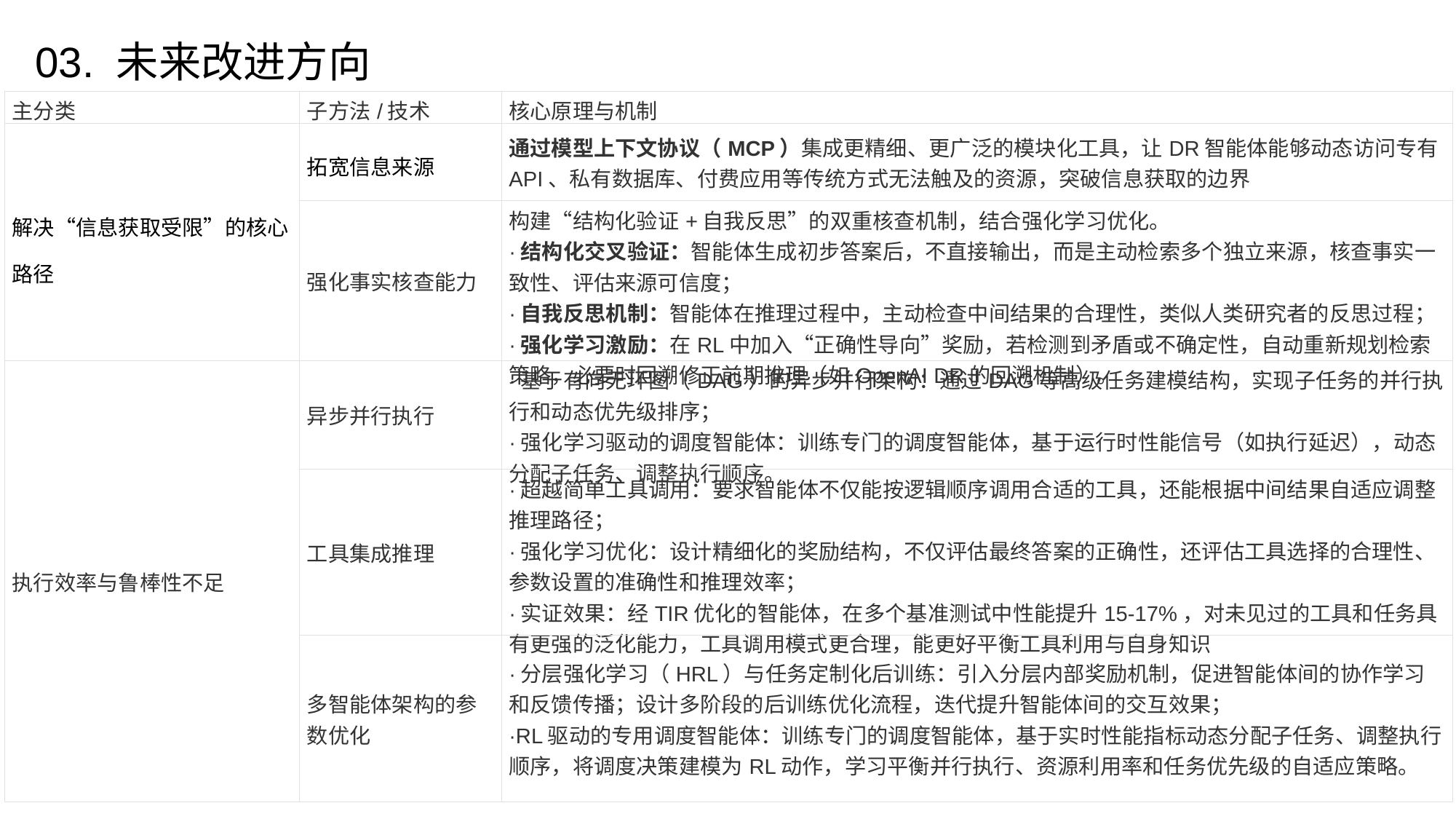

03. 未来改进方向
| 主分类 | 子方法/技术 | 核心原理与机制 |
| --- | --- | --- |
| 解决“信息获取受限”的核心路径 | 拓宽信息来源 | 通过模型上下文协议（MCP）集成更精细、更广泛的模块化工具，让DR智能体能够动态访问专有API、私有数据库、付费应用等传统方式无法触及的资源，突破信息获取的边界 |
|  | 强化事实核查能力 | 构建“结构化验证+自我反思”的双重核查机制，结合强化学习优化。 ·结构化交叉验证：智能体生成初步答案后，不直接输出，而是主动检索多个独立来源，核查事实一致性、评估来源可信度； ·自我反思机制：智能体在推理过程中，主动检查中间结果的合理性，类似人类研究者的反思过程； ·强化学习激励：在RL中加入“正确性导向”奖励，若检测到矛盾或不确定性，自动重新规划检索策略，必要时回溯修正前期推理（如OpenAI DR的回溯机制）。 |
| 执行效率与鲁棒性不足 | 异步并行执行 | ·基于有向无环图（DAG）的异步并行架构：通过DAG等高级任务建模结构，实现子任务的并行执行和动态优先级排序； ·强化学习驱动的调度智能体：训练专门的调度智能体，基于运行时性能信号（如执行延迟），动态分配子任务、调整执行顺序。 |
|  | 工具集成推理 | ·超越简单工具调用：要求智能体不仅能按逻辑顺序调用合适的工具，还能根据中间结果自适应调整推理路径； ·强化学习优化：设计精细化的奖励结构，不仅评估最终答案的正确性，还评估工具选择的合理性、参数设置的准确性和推理效率； ·实证效果：经TIR优化的智能体，在多个基准测试中性能提升15-17%，对未见过的工具和任务具有更强的泛化能力，工具调用模式更合理，能更好平衡工具利用与自身知识 |
|  | 多智能体架构的参数优化 | ·分层强化学习（HRL）与任务定制化后训练：引入分层内部奖励机制，促进智能体间的协作学习和反馈传播；设计多阶段的后训练优化流程，迭代提升智能体间的交互效果； ·RL驱动的专用调度智能体：训练专门的调度智能体，基于实时性能指标动态分配子任务、调整执行顺序，将调度决策建模为RL动作，学习平衡并行执行、资源利用率和任务优先级的自适应策略。 |